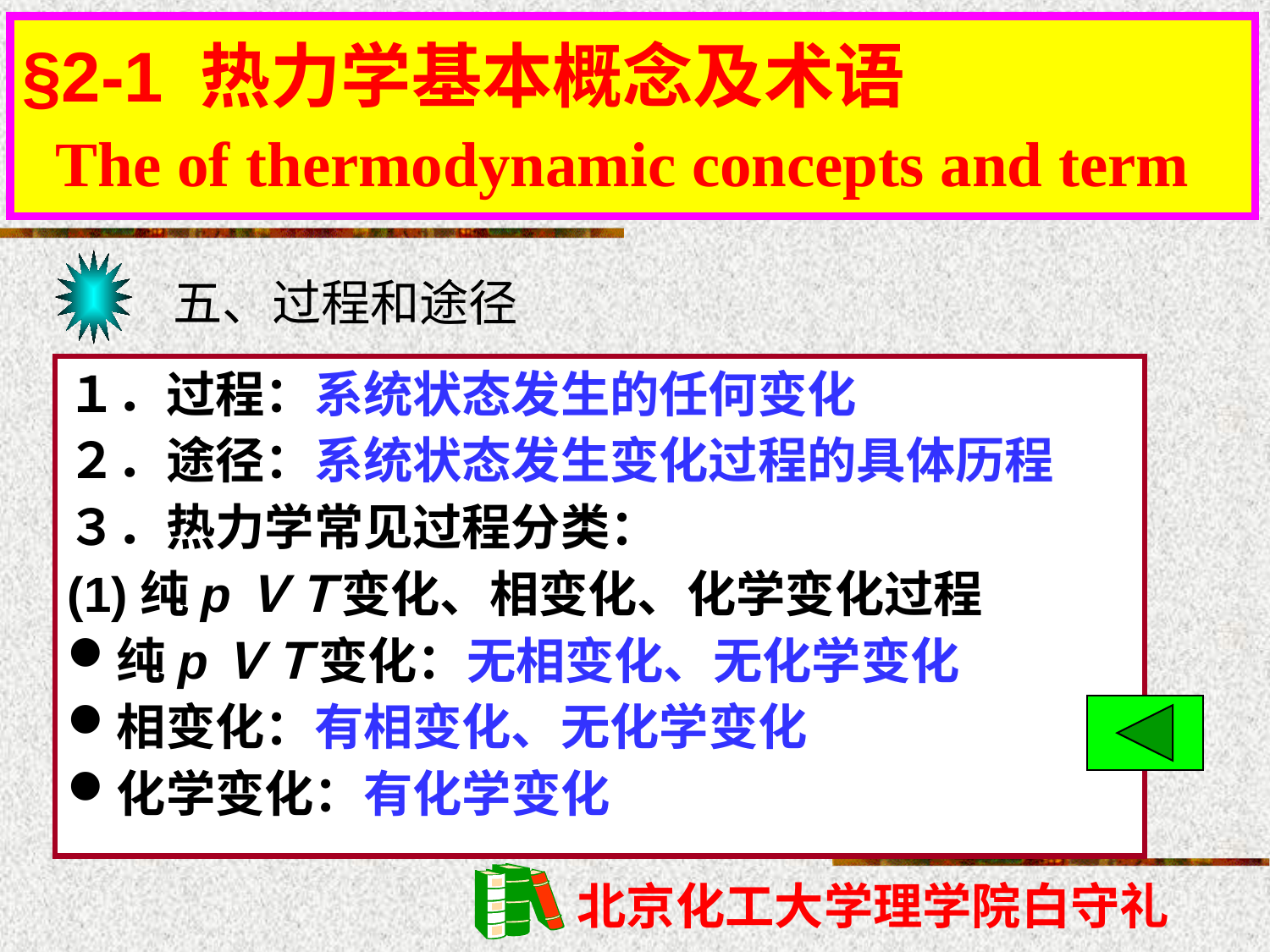

§2-1 热力学基本概念及术语
 The of thermodynamic concepts and term
# §2-1 热力学基本概念及术语

五、过程和途径
１．过程：系统状态发生的任何变化
２．途径：系统状态发生变化过程的具体历程
３．热力学常见过程分类：
(1)纯pＶＴ变化、相变化、化学变化过程
纯pＶＴ变化：无相变化、无化学变化
相变化：有相变化、无化学变化
化学变化：有化学变化